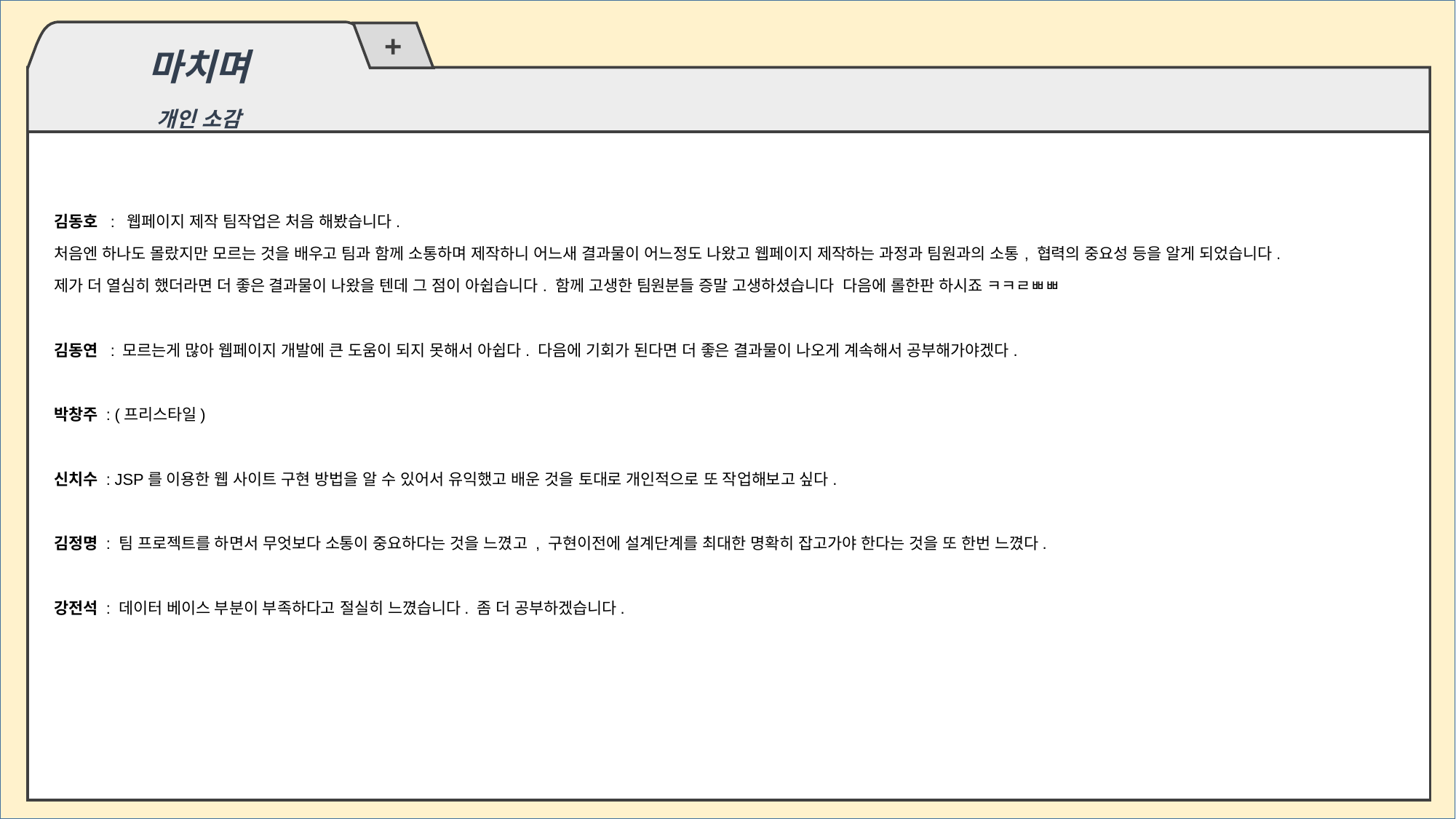

마치며
개인 소감
김동호  :  웹페이지 제작 팀작업은 처음 해봤습니다.
처음엔 하나도 몰랐지만 모르는 것을 배우고 팀과 함께 소통하며 제작하니 어느새 결과물이 어느정도 나왔고 웹페이지 제작하는 과정과 팀원과의 소통, 협력의 중요성 등을 알게 되었습니다.
제가 더 열심히 했더라면 더 좋은 결과물이 나왔을 텐데 그 점이 아쉽습니다. 함께 고생한 팀원분들 증말 고생하셨습니다  다음에 롤한판 하시죠 ㅋㅋㄹㅃㅃ

김동연  : 모르는게 많아 웹페이지 개발에 큰 도움이 되지 못해서 아쉽다. 다음에 기회가 된다면 더 좋은 결과물이 나오게 계속해서 공부해가야겠다.

박창주 : (프리스타일)

신치수 : JSP를 이용한 웹 사이트 구현 방법을 알 수 있어서 유익했고 배운 것을 토대로 개인적으로 또 작업해보고 싶다.

김정명 : 팀 프로젝트를 하면서 무엇보다 소통이 중요하다는 것을 느꼈고 , 구현이전에 설계단계를 최대한 명확히 잡고가야 한다는 것을 또 한번 느꼈다.

강전석 : 데이터 베이스 부분이 부족하다고 절실히 느꼈습니다. 좀 더 공부하겠습니다.